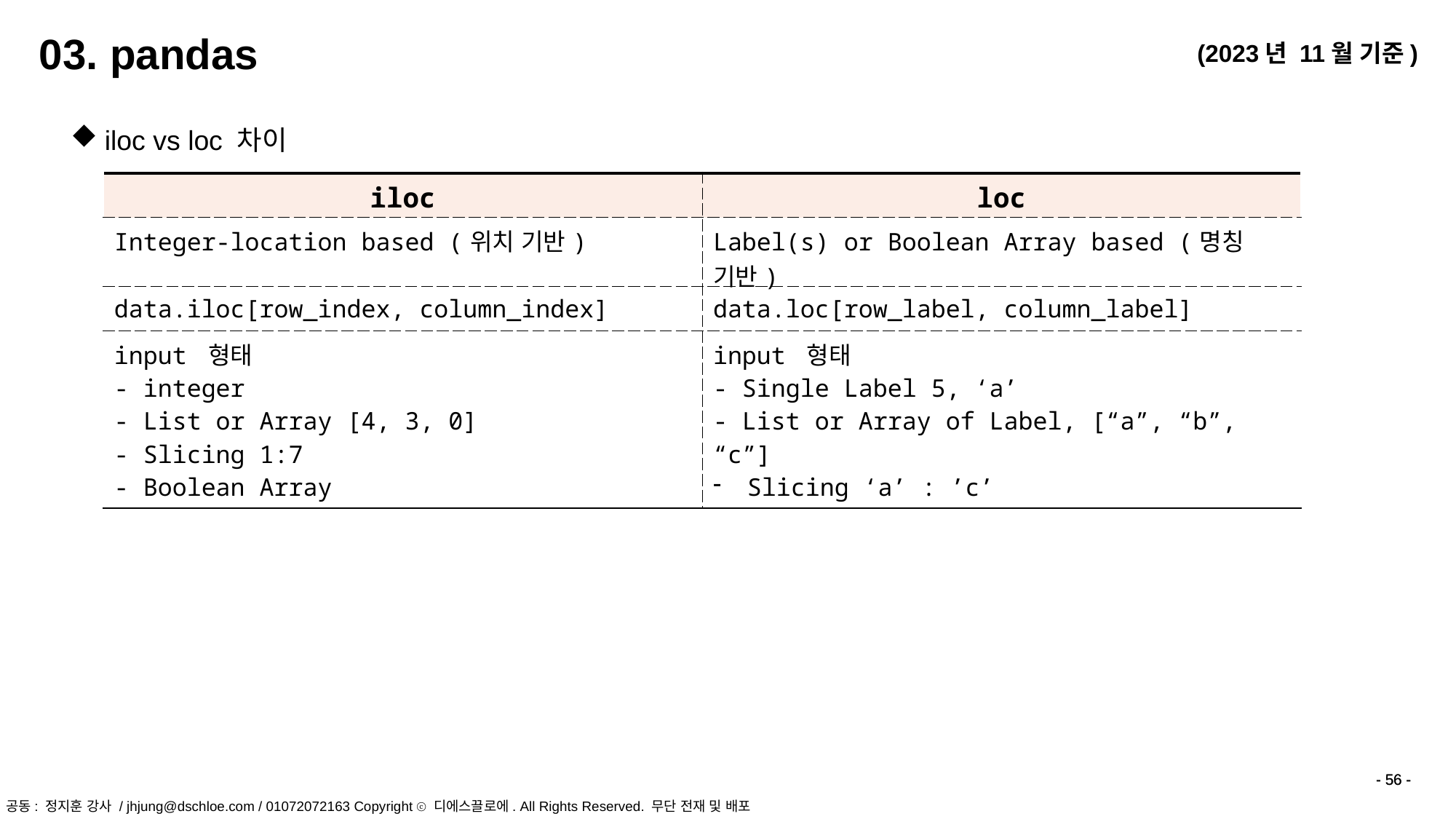

03. pandas
iloc vs loc 차이
| iloc | loc |
| --- | --- |
| Integer-location based (위치 기반) | Label(s) or Boolean Array based (명칭 기반) |
| data.iloc[row\_index, column\_index] | data.loc[row\_label, column\_label] |
| input 형태 - integer - List or Array [4, 3, 0] - Slicing 1:7 - Boolean Array | input 형태 - Single Label 5, ‘a’ - List or Array of Label, [“a”, “b”, “c”] Slicing ‘a’ : ’c’ |
- 56 -